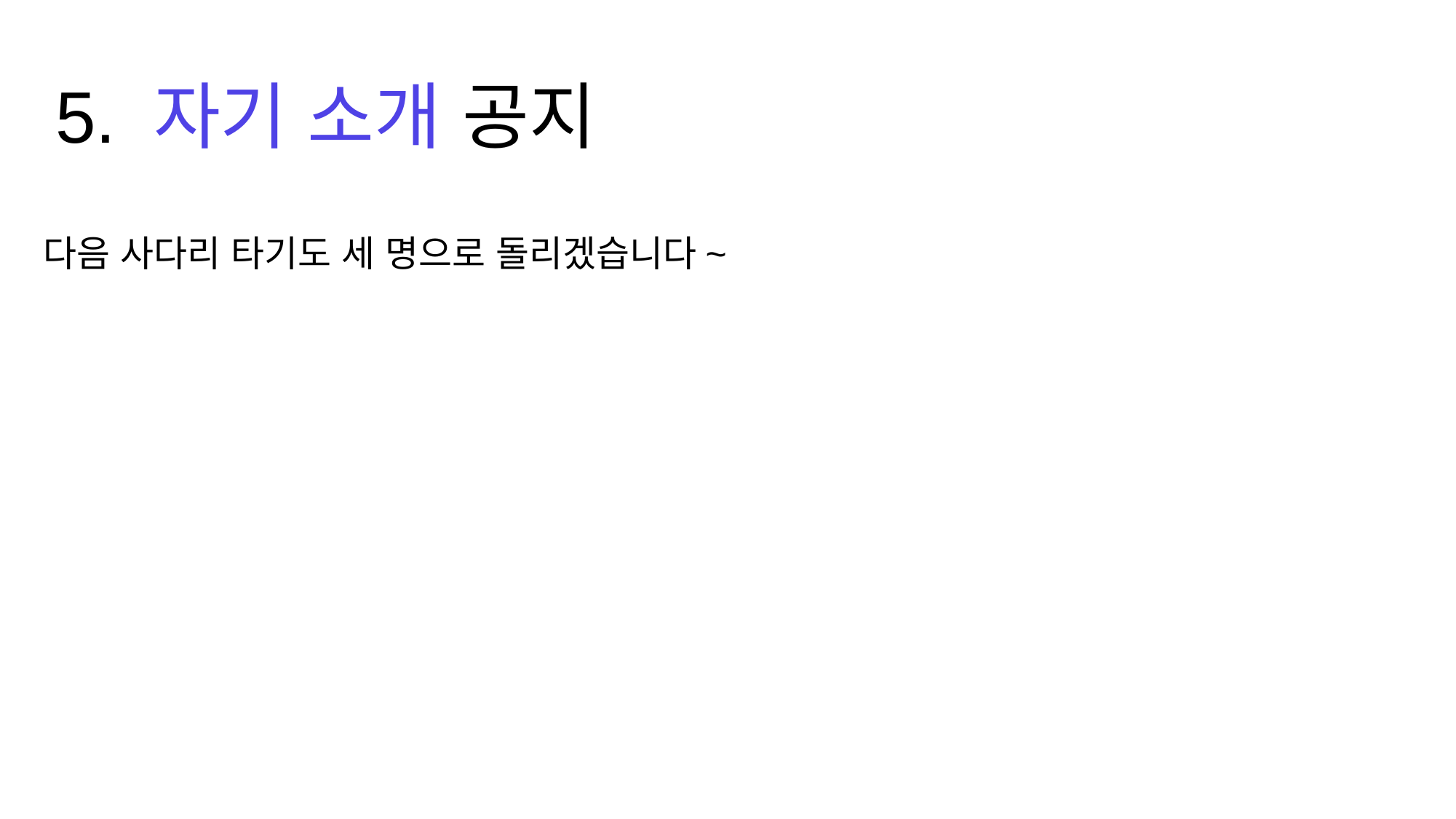

5. 자기 소개 공지
다음 사다리 타기도 세 명으로 돌리겠습니다~